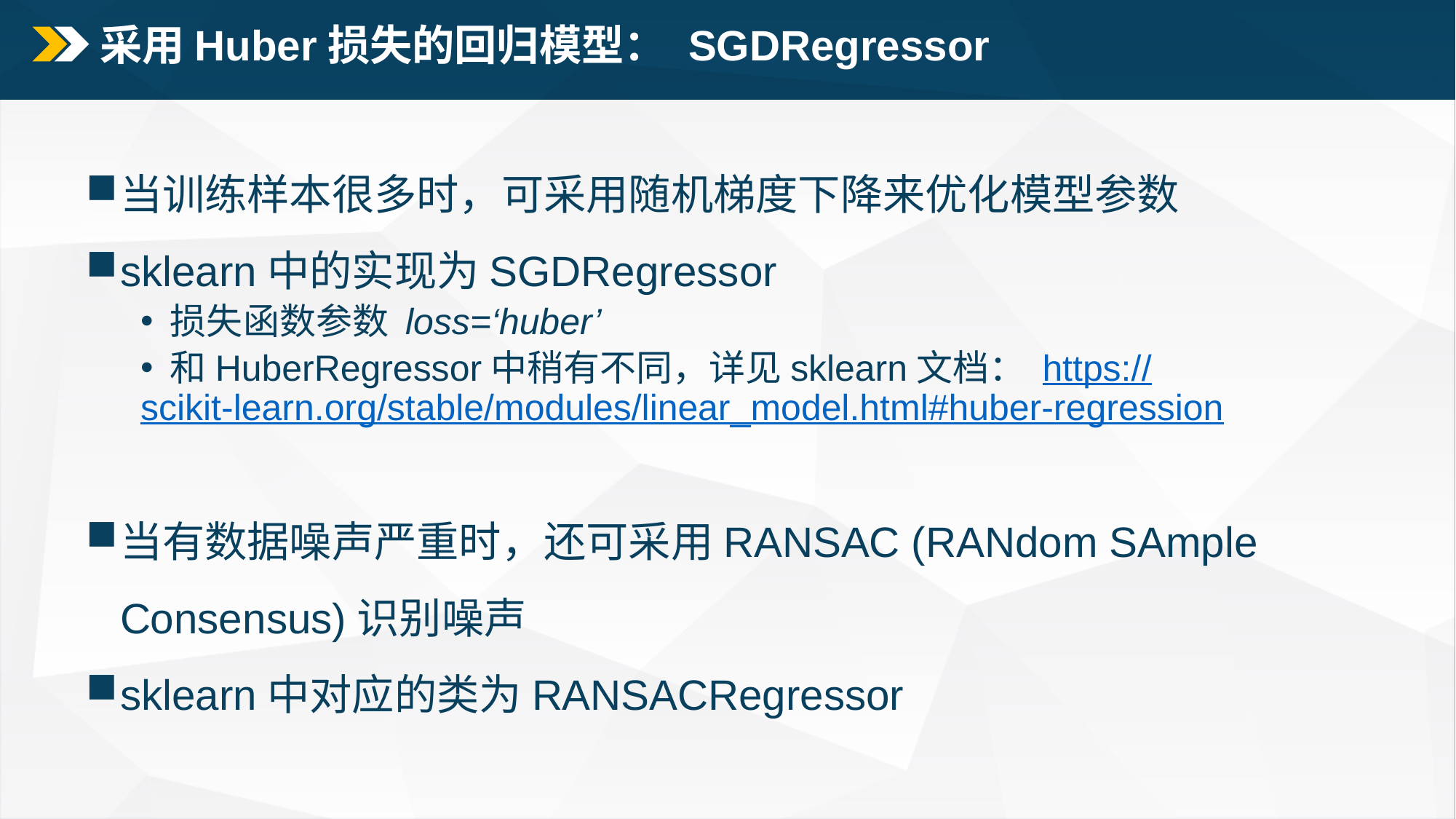

# 采用Huber损失的回归模型： SGDRegressor
当训练样本很多时，可采用随机梯度下降来优化模型参数
sklearn中的实现为SGDRegressor
 损失函数参数 loss=‘huber’
 和HuberRegressor中稍有不同，详见sklearn文档： https://scikit-learn.org/stable/modules/linear_model.html#huber-regression

当有数据噪声严重时，还可采用RANSAC (RANdom SAmple Consensus)识别噪声
sklearn中对应的类为RANSACRegressor